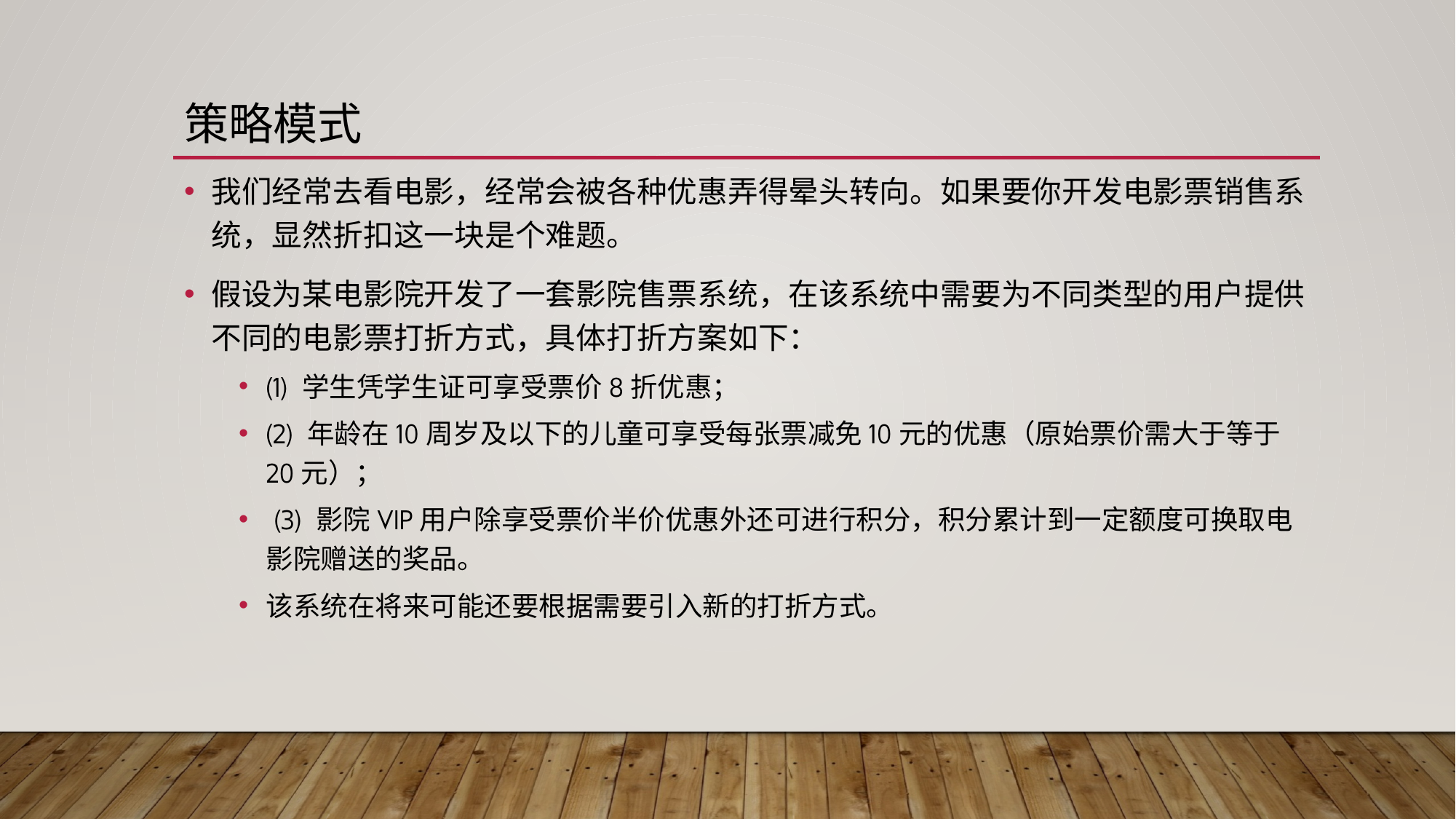

# 策略模式
我们经常去看电影，经常会被各种优惠弄得晕头转向。如果要你开发电影票销售系统，显然折扣这一块是个难题。
假设为某电影院开发了一套影院售票系统，在该系统中需要为不同类型的用户提供不同的电影票打折方式，具体打折方案如下：
(1) 学生凭学生证可享受票价8折优惠；
(2) 年龄在10周岁及以下的儿童可享受每张票减免10元的优惠（原始票价需大于等于20元）；
 (3) 影院VIP用户除享受票价半价优惠外还可进行积分，积分累计到一定额度可换取电影院赠送的奖品。
该系统在将来可能还要根据需要引入新的打折方式。